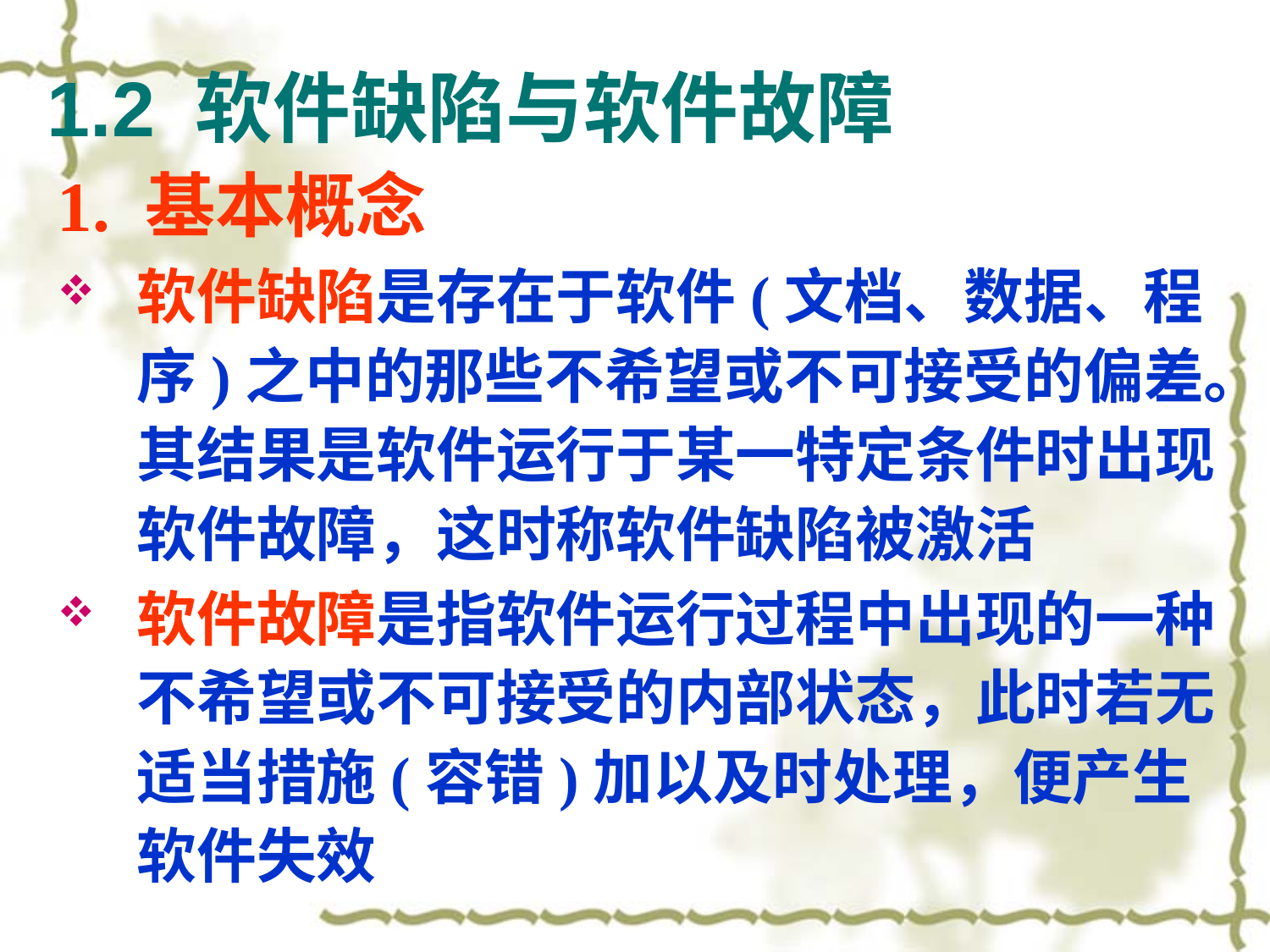

# 1.2 软件缺陷与软件故障
1. 基本概念
软件缺陷是存在于软件(文档、数据、程序)之中的那些不希望或不可接受的偏差。其结果是软件运行于某一特定条件时出现软件故障，这时称软件缺陷被激活
软件故障是指软件运行过程中出现的一种不希望或不可接受的内部状态，此时若无适当措施(容错)加以及时处理，便产生软件失效